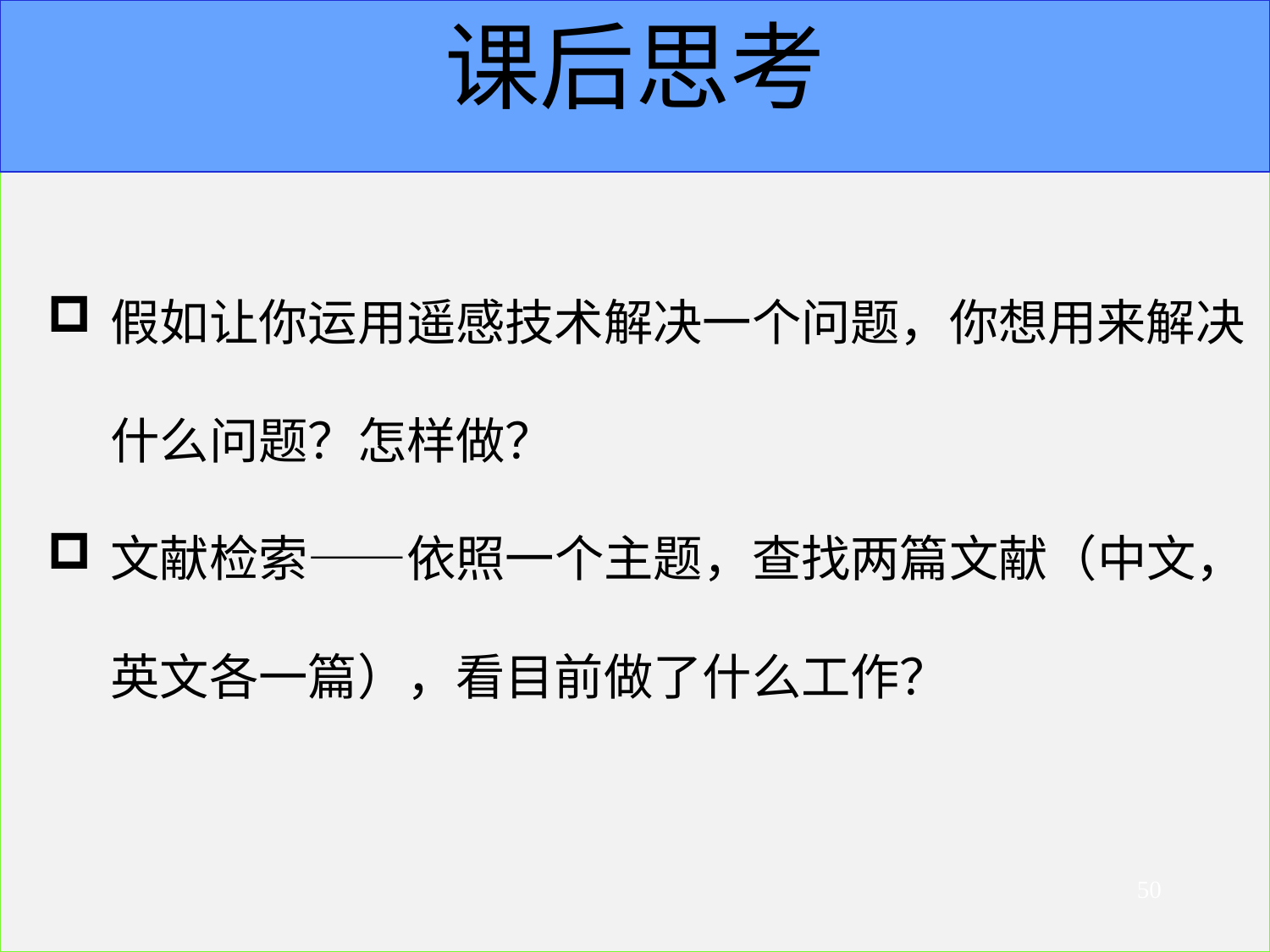

# 课后思考

假如让你运用遥感技术解决一个问题，你想用来解决什么问题？怎样做？
文献检索——依照一个主题，查找两篇文献（中文，英文各一篇），看目前做了什么工作？

50